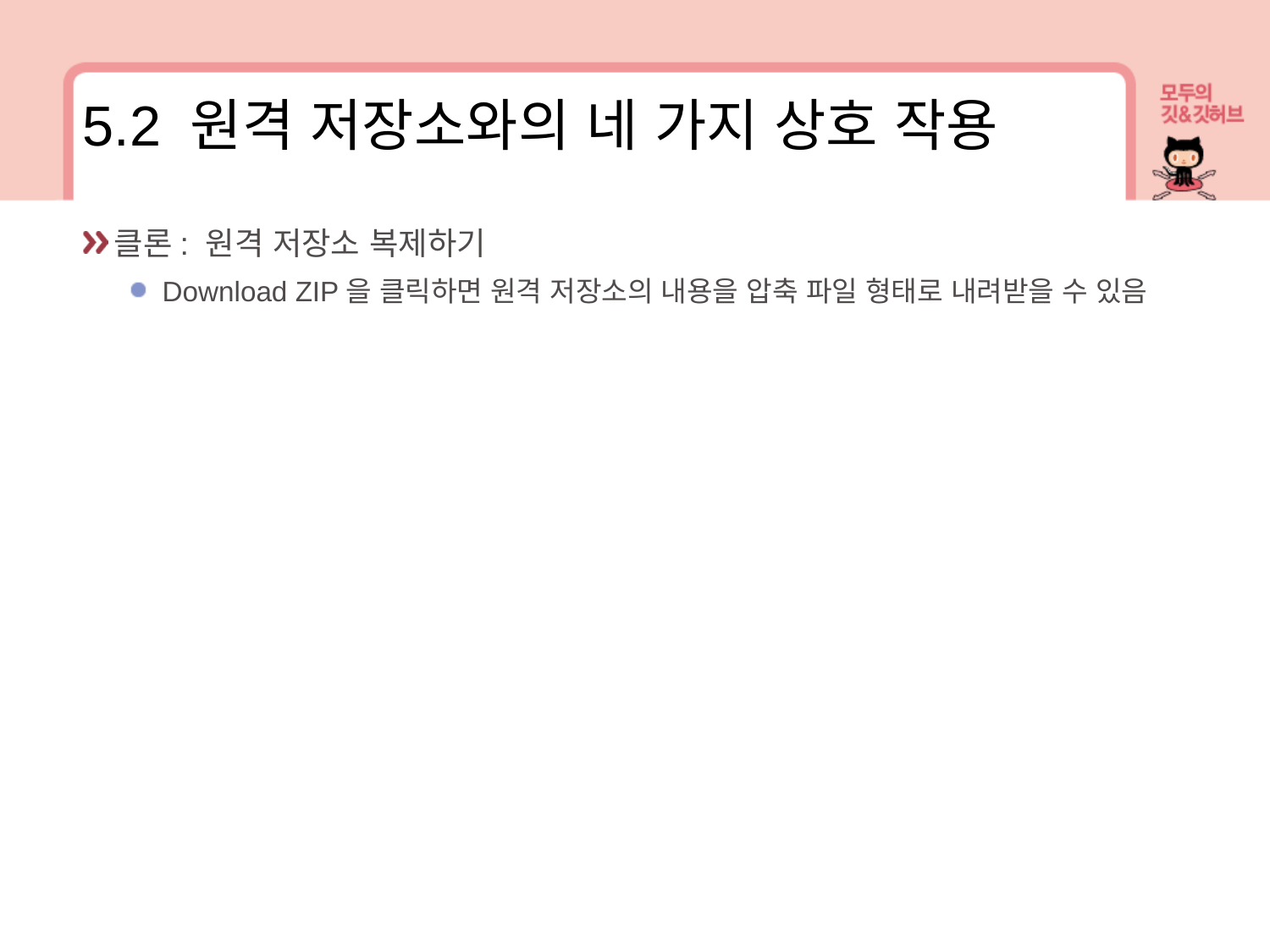

5.2 원격 저장소와의 네 가지 상호 작용
클론: 원격 저장소 복제하기
Download ZIP을 클릭하면 원격 저장소의 내용을 압축 파일 형태로 내려받을 수 있음